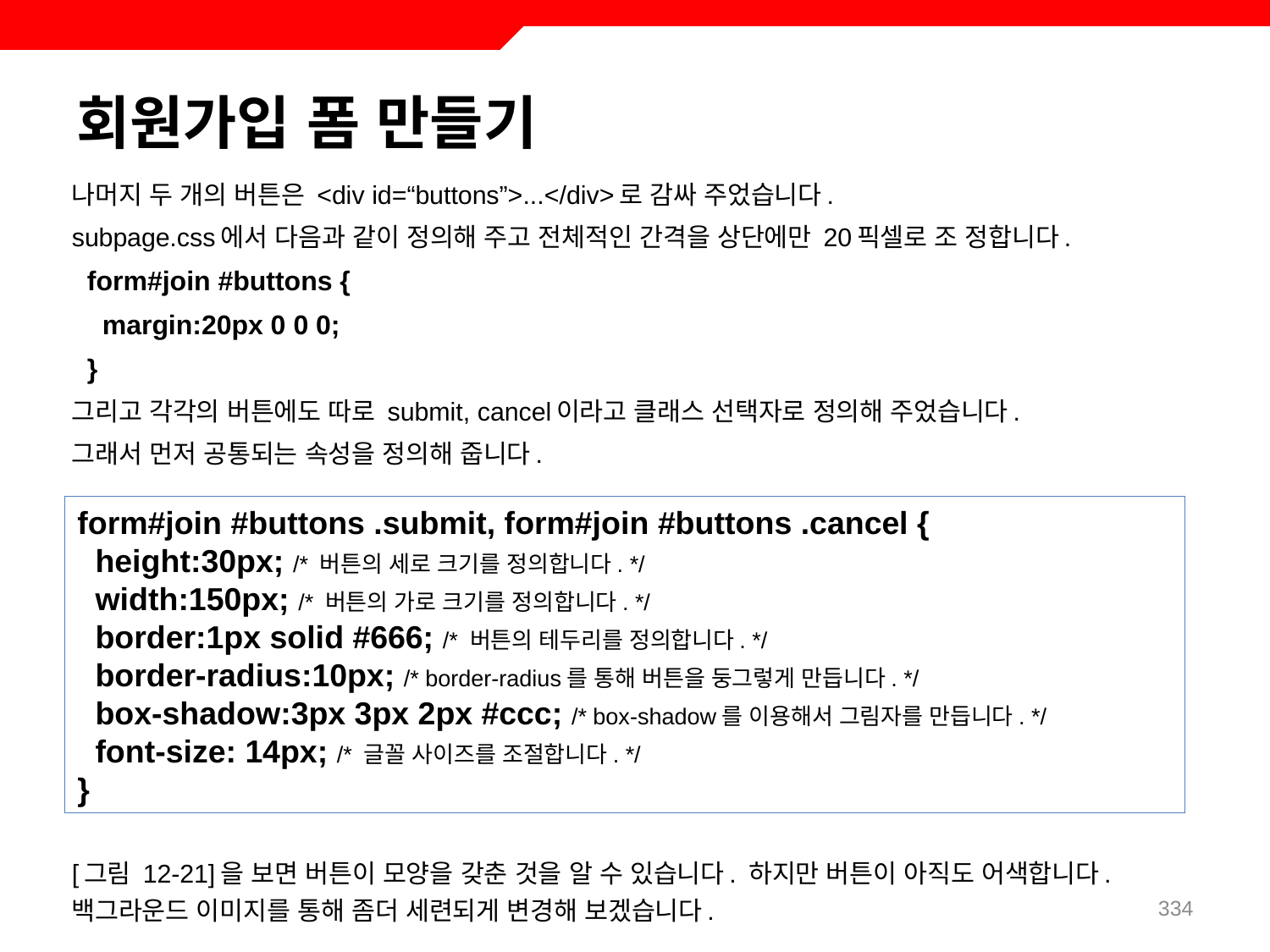

# 회원가입 폼 만들기
나머지 두 개의 버튼은 <div id=“buttons”>...</div>로 감싸 주었습니다.
subpage.css에서 다음과 같이 정의해 주고 전체적인 간격을 상단에만 20픽셀로 조 정합니다.
  form#join #buttons {
    margin:20px 0 0 0;
  }
그리고 각각의 버튼에도 따로 submit, cancel이라고 클래스 선택자로 정의해 주었습니다.
그래서 먼저 공통되는 속성을 정의해 줍니다.

[그림 12-21]을 보면 버튼이 모양을 갖춘 것을 알 수 있습니다. 하지만 버튼이 아직도 어색합니다. 백그라운드 이미지를 통해 좀더 세련되게 변경해 보겠습니다.
form#join #buttons .submit, form#join #buttons .cancel {
  height:30px; /* 버튼의 세로 크기를 정의합니다. */
  width:150px; /* 버튼의 가로 크기를 정의합니다. */
  border:1px solid #666; /* 버튼의 테두리를 정의합니다. */
  border-radius:10px; /* border-radius를 통해 버튼을 둥그렇게 만듭니다. */
  box-shadow:3px 3px 2px #ccc; /* box-shadow를 이용해서 그림자를 만듭니다. */
  font-size: 14px; /* 글꼴 사이즈를 조절합니다. */
}
334